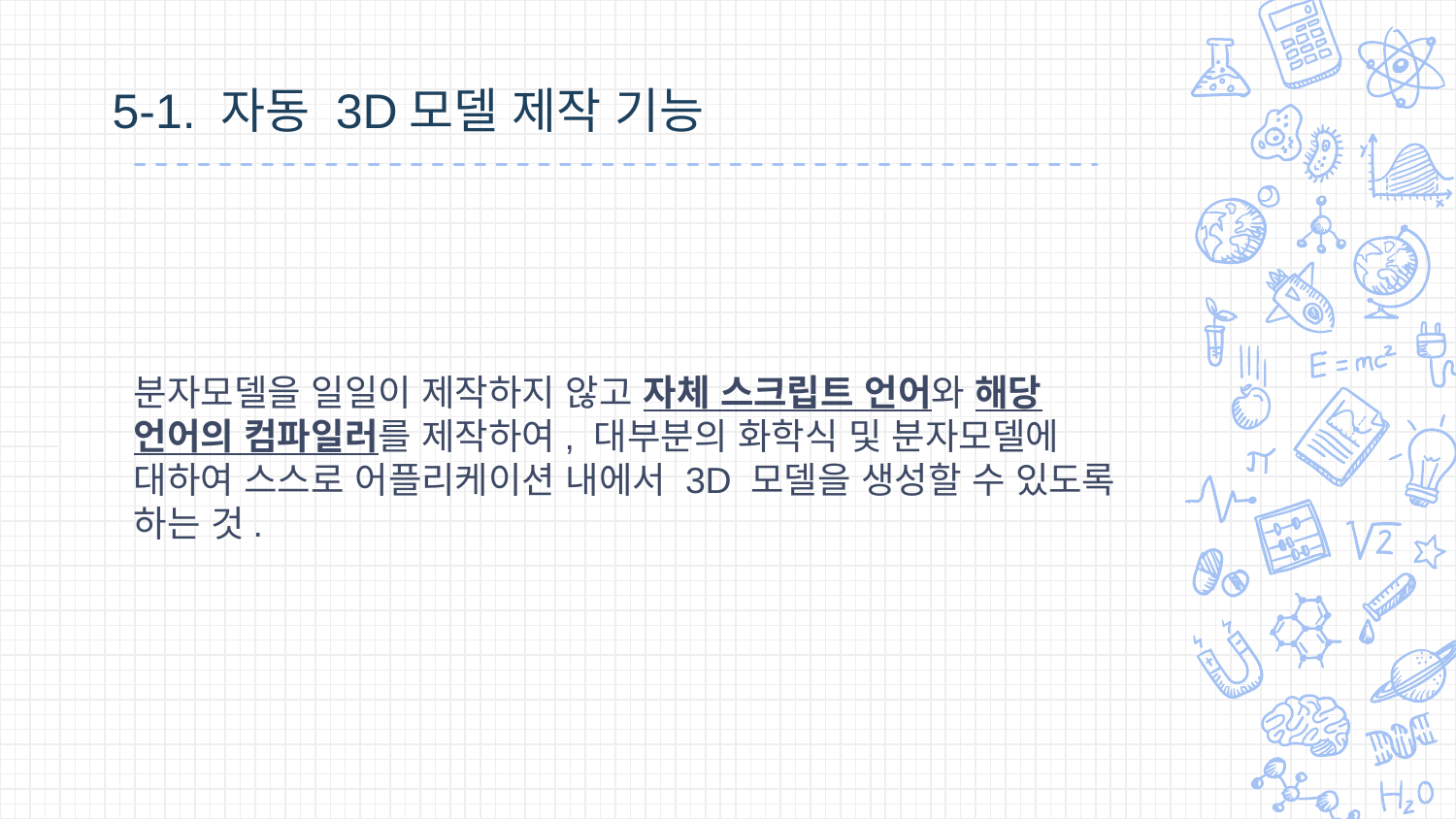

5-1. 자동 3D모델 제작 기능
분자모델을 일일이 제작하지 않고 자체 스크립트 언어와 해당 언어의 컴파일러를 제작하여, 대부분의 화학식 및 분자모델에 대하여 스스로 어플리케이션 내에서 3D 모델을 생성할 수 있도록 하는 것.